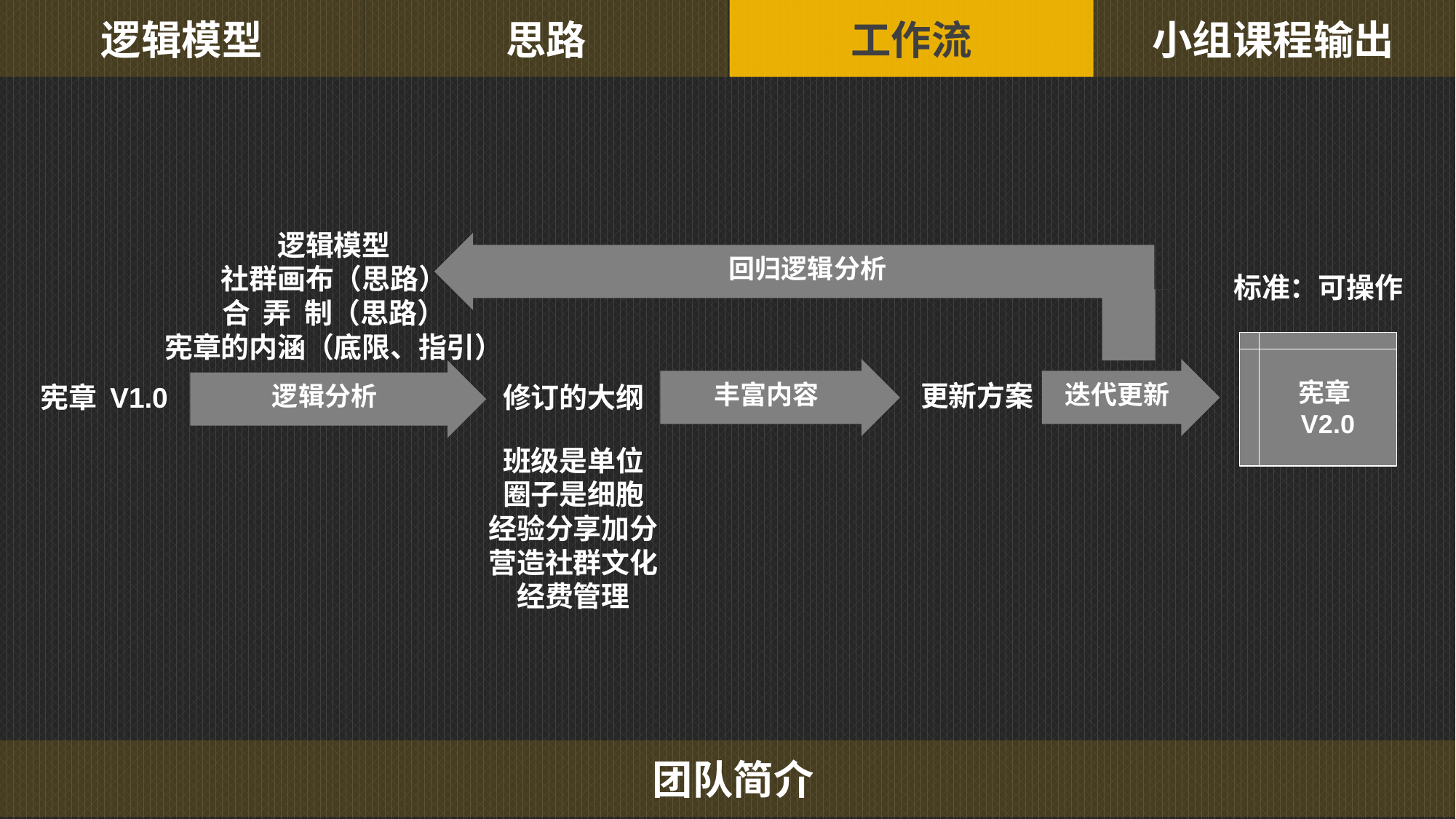

思路
逻辑模型
工作流
小组课程输出
逻辑模型
社群画布（思路）
合  弄  制（思路）
宪章的内涵（底限、指引）
回归逻辑分析
标准：可操作

宪章V2.0
迭代更新
丰富内容
逻辑分析
更新方案
宪章 V1.0
修订的大纲
班级是单位
圈子是细胞
经验分享加分
营造社群文化
经费管理
团队简介